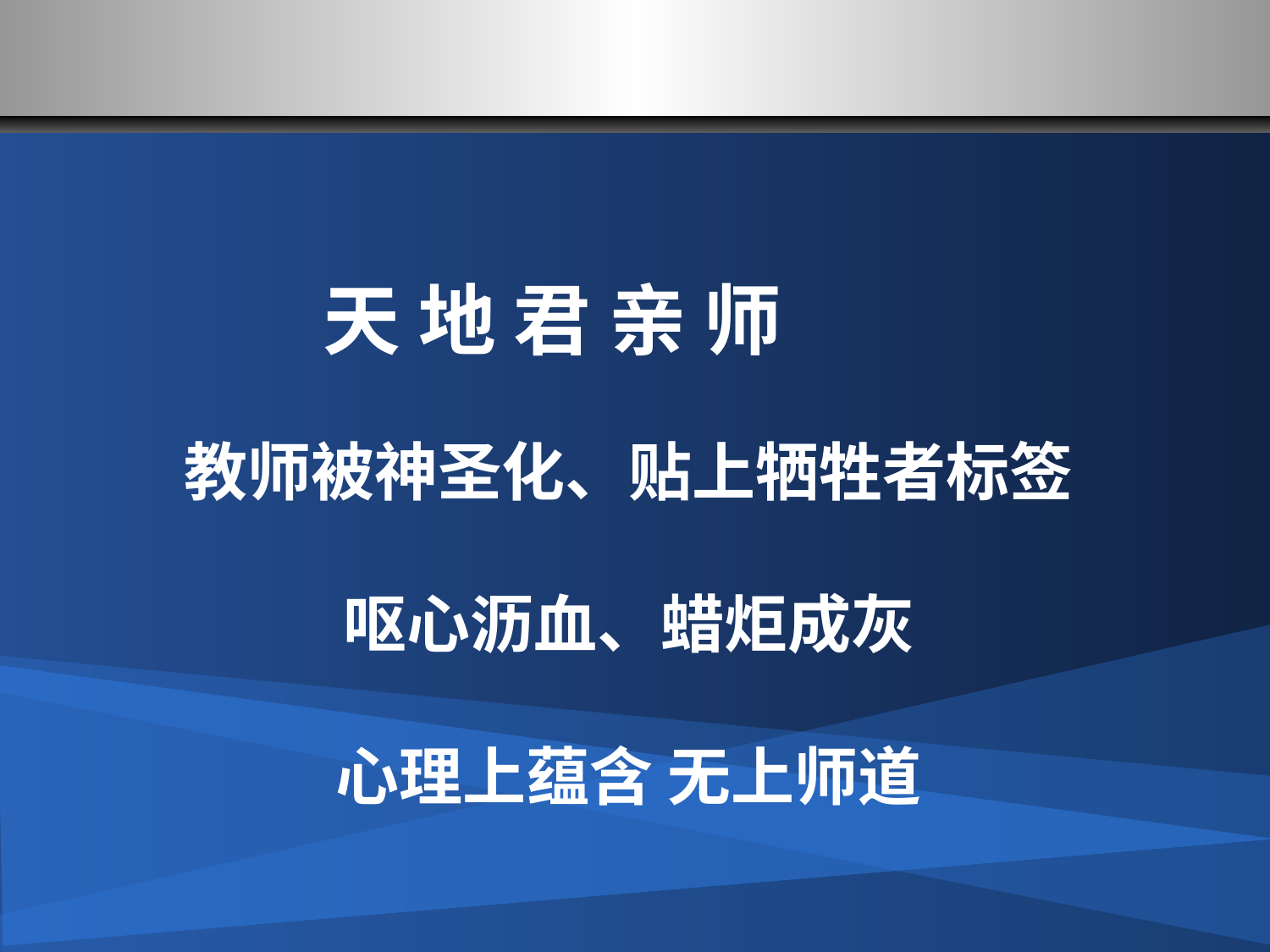

天 地 君 亲 师
教师被神圣化、贴上牺牲者标签

呕心沥血、蜡炬成灰

心理上蕴含 无上师道